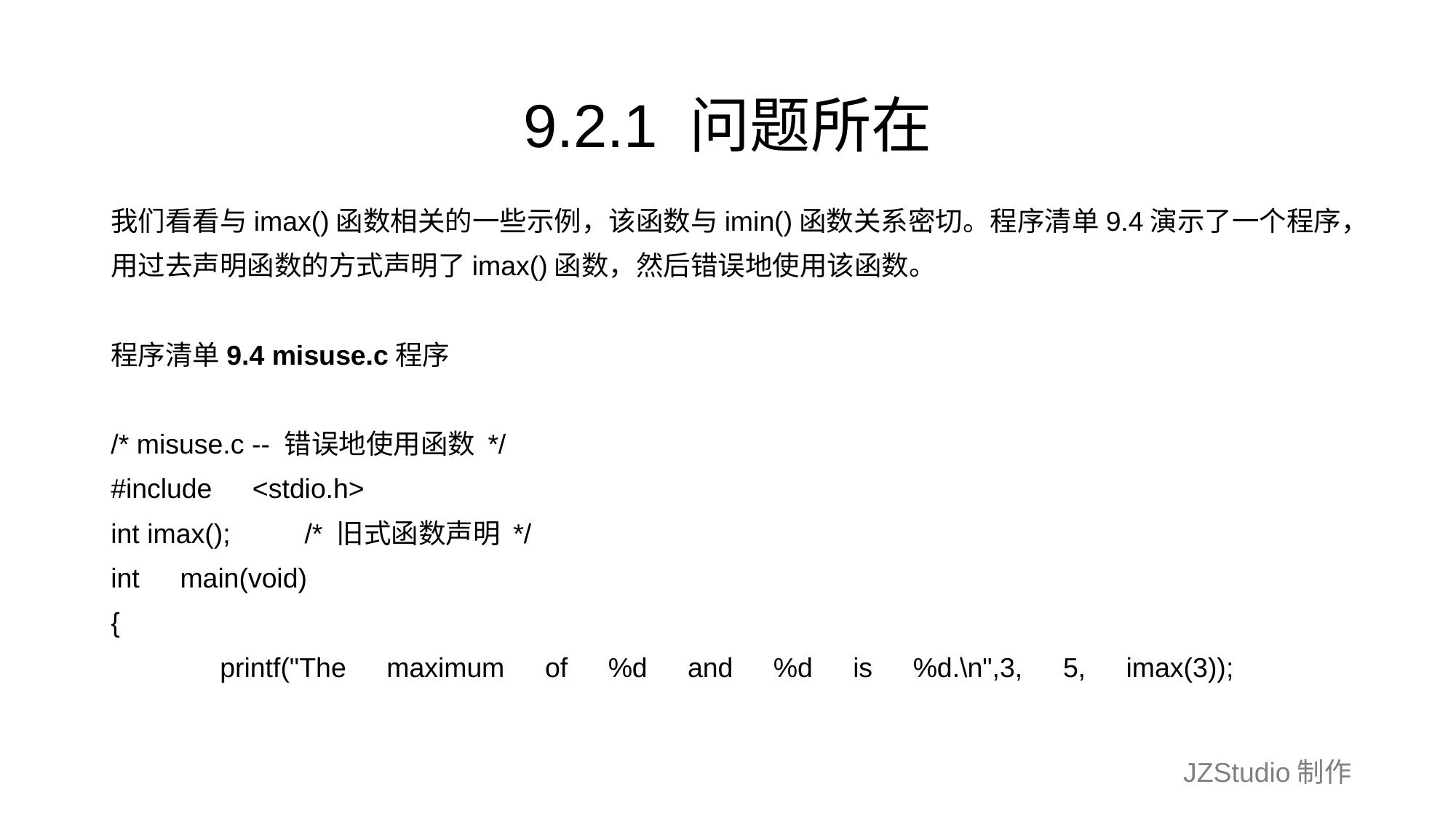

# 9.2.1 问题所在
我们看看与imax()函数相关的一些示例，该函数与imin()函数关系密切。程序清单9.4演示了一个程序，
用过去声明函数的方式声明了imax()函数，然后错误地使用该函数。

程序清单9.4 misuse.c程序

/* misuse.c -- 错误地使用函数 */
#include　<stdio.h>
int imax();　　 /* 旧式函数声明 */
int　main(void)
{
	printf("The　maximum　of　%d　and　%d　is　%d.\n",3,　5,　imax(3));